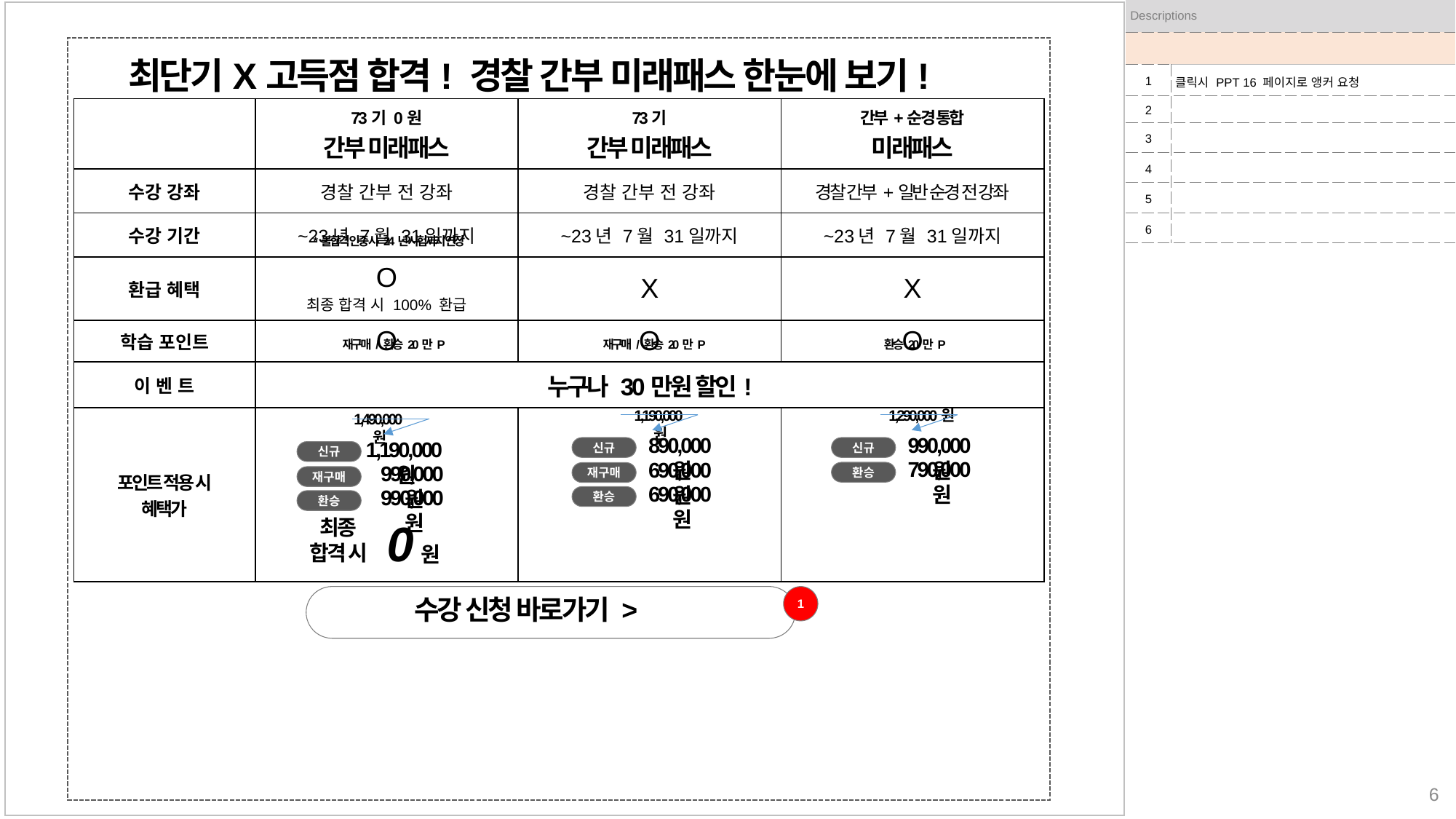

| Descriptions |  |
| --- | --- |
|  |  |
| 1 | 클릭시 PPT 16 페이지로 앵커 요청 |
| 2 |  |
| 3 |  |
| 4 |  |
| 5 |  |
| 6 |  |

최단기X고득점 합격! 경찰 간부 미래패스 한눈에 보기!
|  | 73기 0원 간부 미래패스 | 73기 간부 미래패스 | 간부+순경 통합 미래패스 |
| --- | --- | --- | --- |
| 수강 강좌 | 경찰 간부 전 강좌 | 경찰 간부 전 강좌 | 경찰 간부+일반 순경 전 강좌 |
| 수강 기간 | ~23년 7월 31일까지 | ~23년 7월 31일까지 | ~23년 7월 31일까지 |
| 환급 혜택 | O 최종 합격 시 100% 환급 | X | X |
| 학습 포인트 | O | O | O |
| 이 벤 트 | 누구나 30만원 할인! |  |  |
| 포인트 적용 시 혜택가 |  |  |  |
*불합격 인증 시 24년 시험까지 연장
재구매 / 환승 20만 P
재구매 / 환승 20만 P
환승 20만 P
1,190,000원
1,290,000원
1,490,000원
890,000원
990,000원
1,190,000원
신규
신규
신규
790,000원
690,000원
990,000원
환승
재구매
재구매
690,000원
990,000원
환승
환승
0
최종
합격 시
원
1

수강 신청 바로가기 >
6